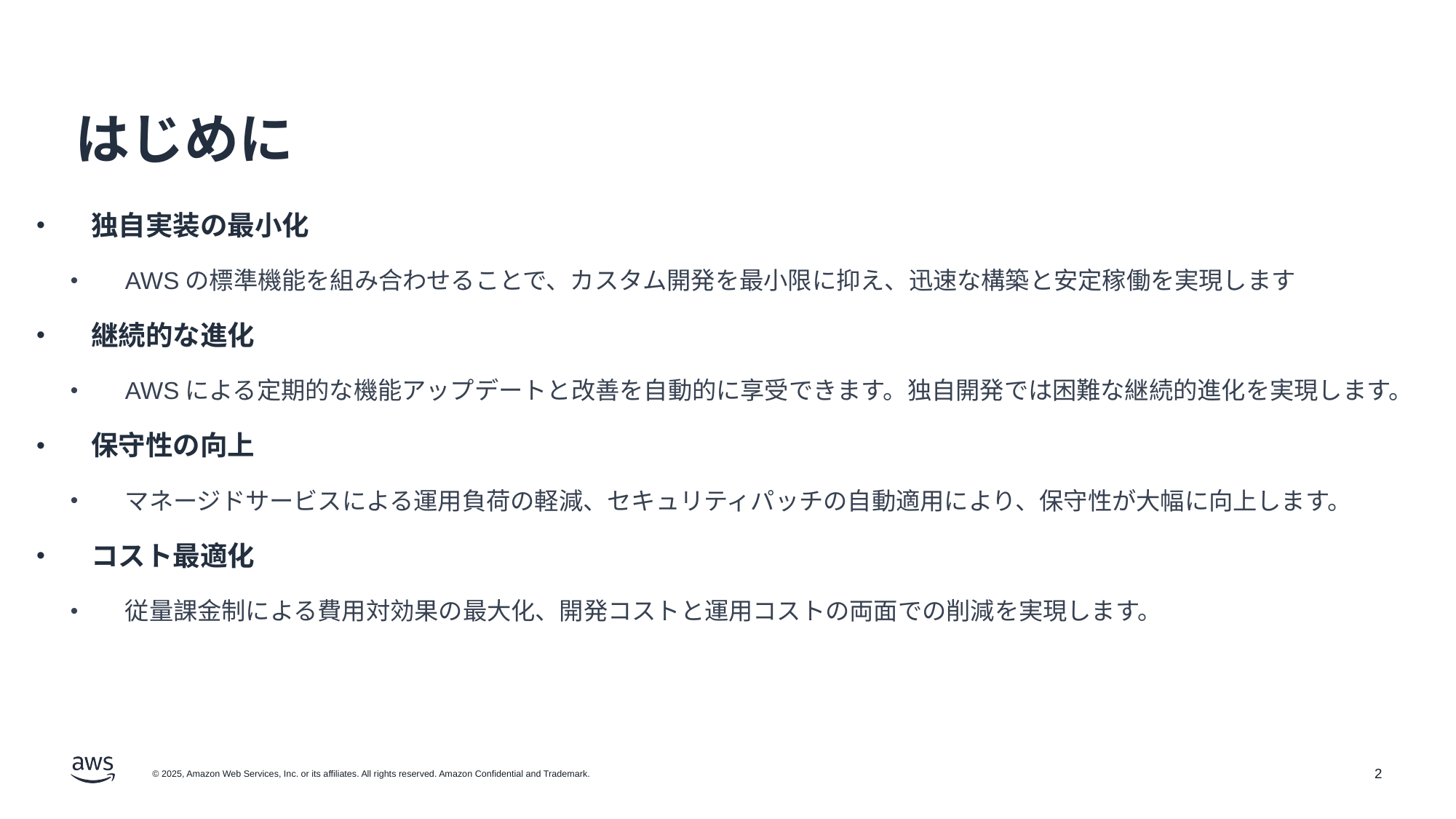

# はじめに
独自実装の最小化
AWSの標準機能を組み合わせることで、カスタム開発を最小限に抑え、迅速な構築と安定稼働を実現します
継続的な進化
AWSによる定期的な機能アップデートと改善を自動的に享受できます。独自開発では困難な継続的進化を実現します。
保守性の向上
マネージドサービスによる運用負荷の軽減、セキュリティパッチの自動適用により、保守性が大幅に向上します。
コスト最適化
従量課金制による費用対効果の最大化、開発コストと運用コストの両面での削減を実現します。
2